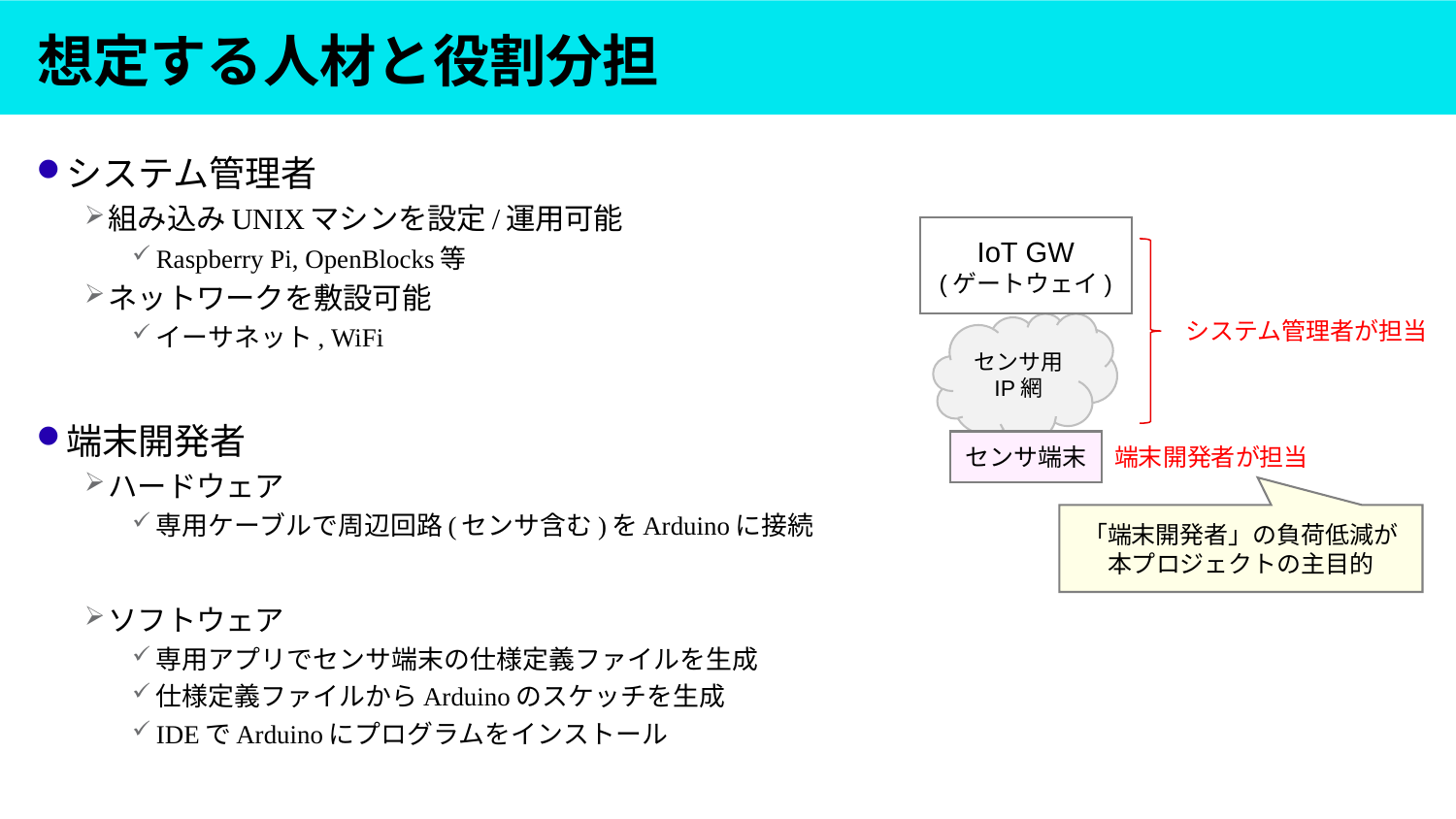

# 想定する人材と役割分担
システム管理者
組み込みUNIXマシンを設定/運用可能
Raspberry Pi, OpenBlocks等
ネットワークを敷設可能
イーサネット, WiFi

端末開発者
ハードウェア
専用ケーブルで周辺回路(センサ含む)をArduinoに接続

ソフトウェア
専用アプリでセンサ端末の仕様定義ファイルを生成
仕様定義ファイルからArduinoのスケッチを生成
IDEでArduinoにプログラムをインストール
IoT GW
(ゲートウェイ)

システム管理者が担当
センサ用
IP網
センサ端末
端末開発者が担当
「端末開発者」の負荷低減が
本プロジェクトの主目的